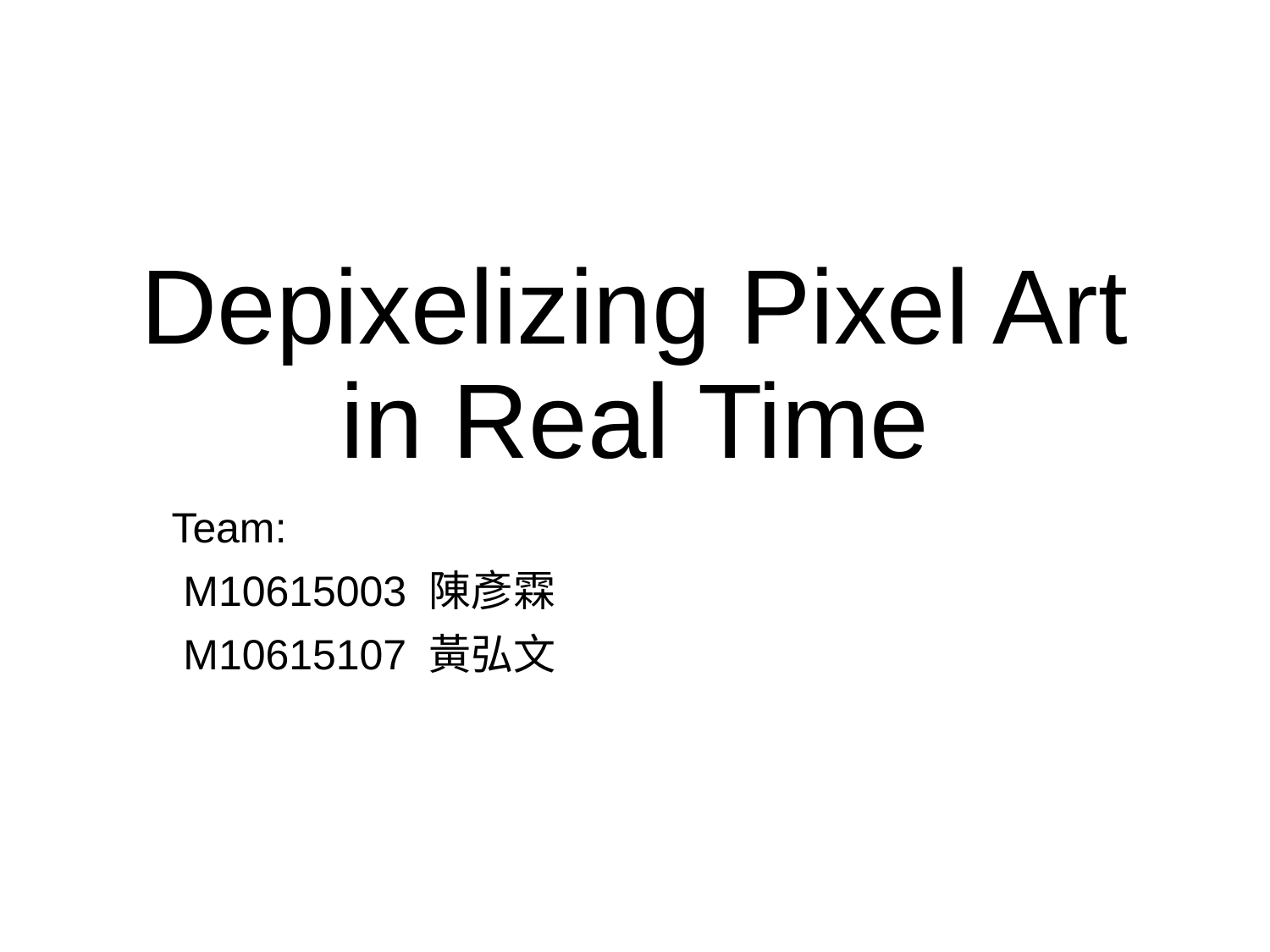

# Depixelizing Pixel Art in Real Time
Team:
 M10615003 陳彥霖
 M10615107 黃弘文